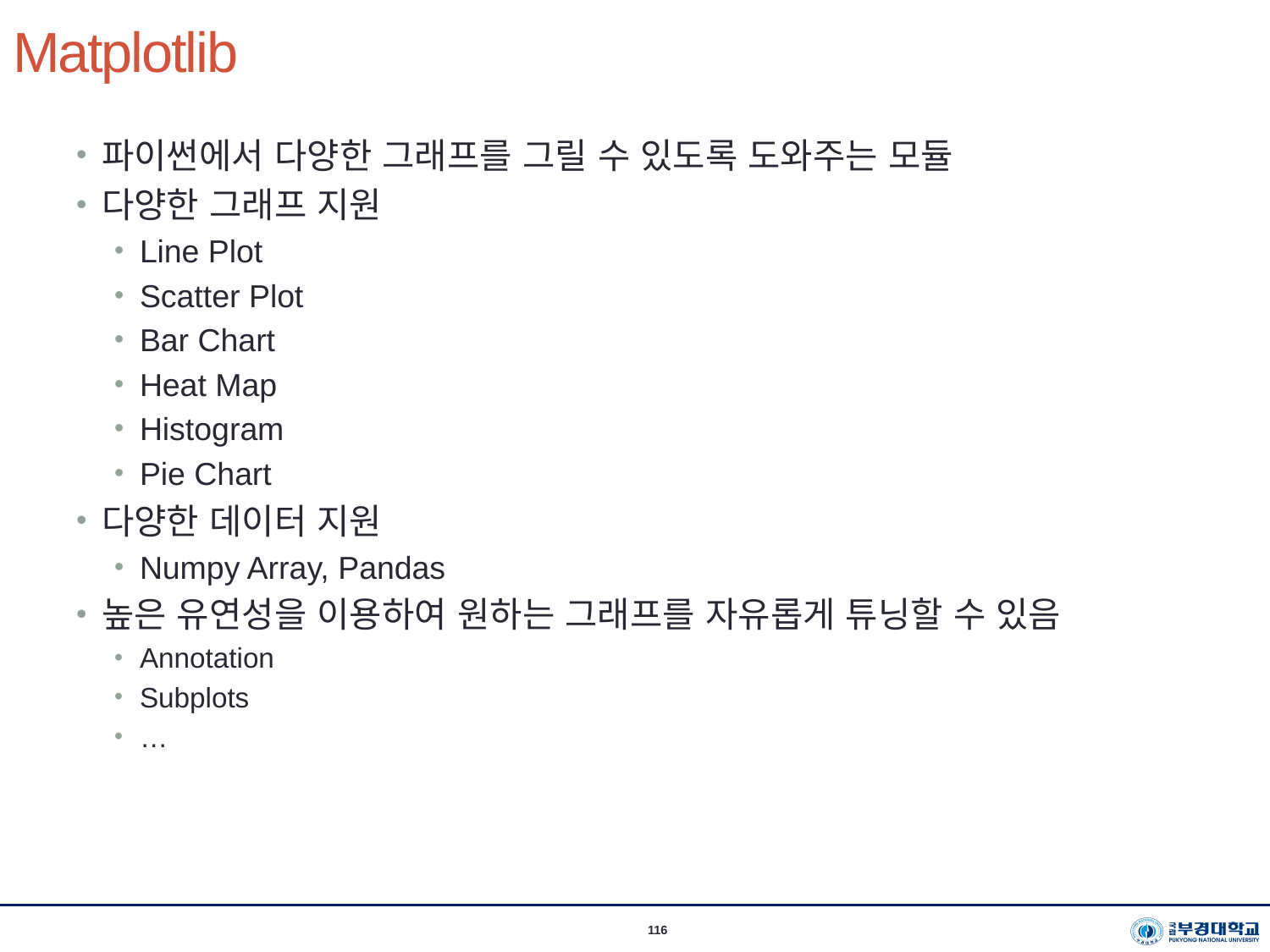

# Matplotlib
시스템경영공학부 이지환 교수(2020-2학기)
116
파이썬에서 다양한 그래프를 그릴 수 있도록 도와주는 모듈
다양한 그래프 지원
Line Plot
Scatter Plot
Bar Chart
Heat Map
Histogram
Pie Chart
다양한 데이터 지원
Numpy Array, Pandas
높은 유연성을 이용하여 원하는 그래프를 자유롭게 튜닝할 수 있음
Annotation
Subplots
…